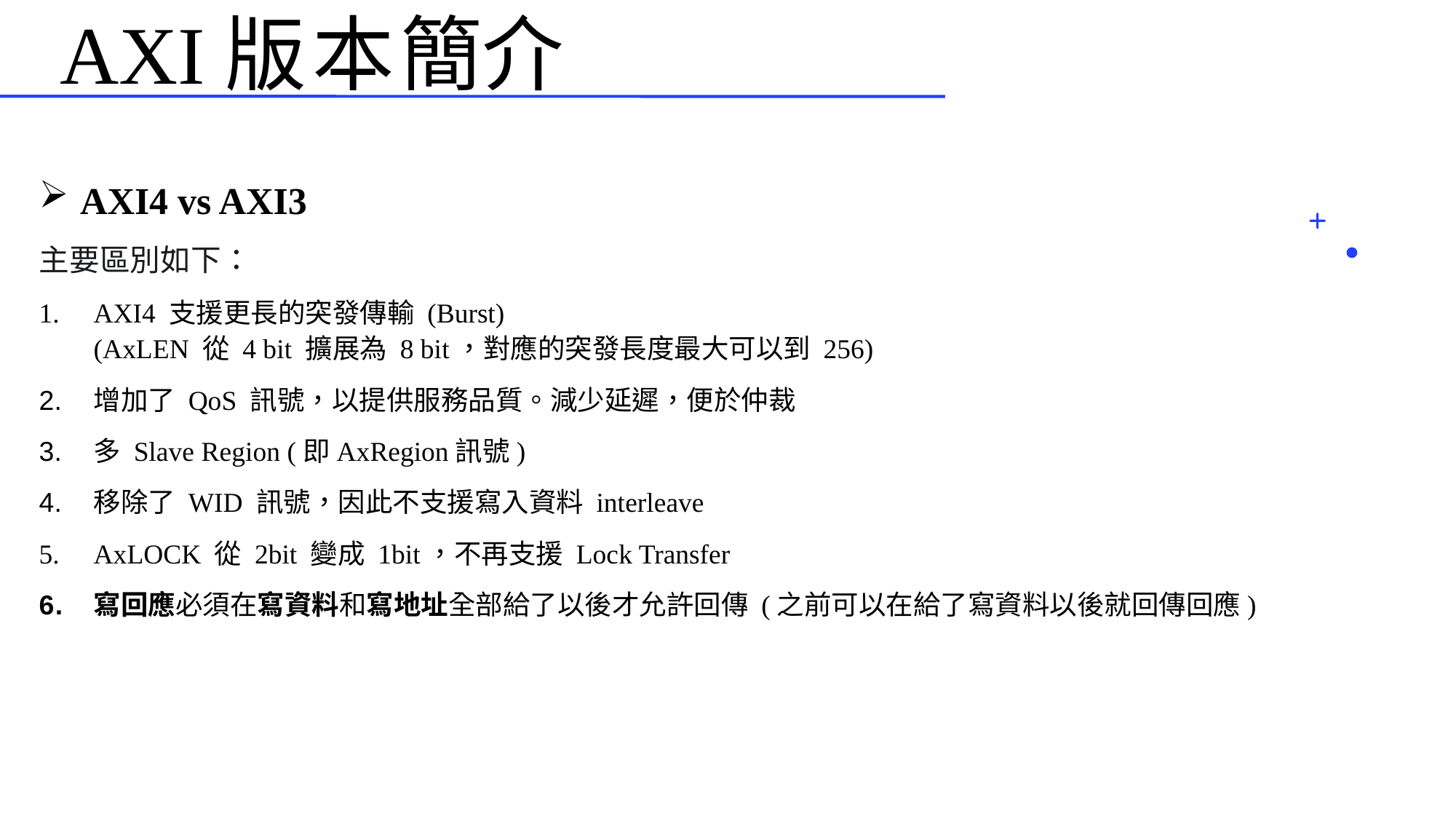

# AXI版本簡介
AXI4 vs AXI3
主要區別如下：
AXI4 支援更長的突發傳輸 (Burst)
(AxLEN 從 4 bit 擴展為 8 bit，對應的突發長度最大可以到 256)
增加了 QoS 訊號，以提供服務品質。減少延遲，便於仲裁
多 Slave Region (即AxRegion訊號)
移除了 WID 訊號，因此不支援寫入資料 interleave
AxLOCK 從 2bit 變成 1bit，不再支援 Lock Transfer
寫回應必須在寫資料和寫地址全部給了以後才允許回傳 (之前可以在給了寫資料以後就回傳回應)